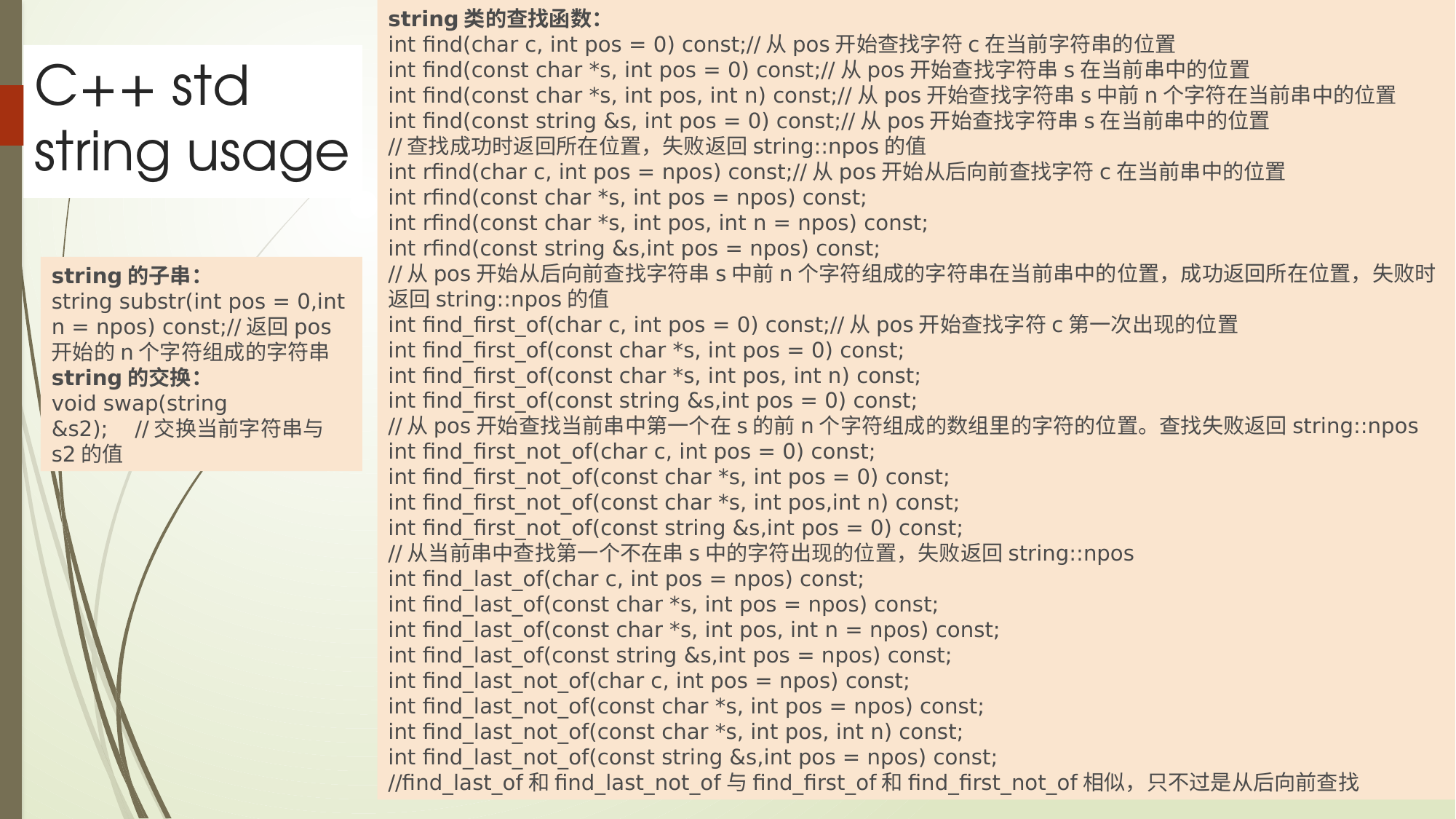

string类的查找函数： 
int find(char c, int pos = 0) const;//从pos开始查找字符c在当前字符串的位置
int find(const char *s, int pos = 0) const;//从pos开始查找字符串s在当前串中的位置
int find(const char *s, int pos, int n) const;//从pos开始查找字符串s中前n个字符在当前串中的位置
int find(const string &s, int pos = 0) const;//从pos开始查找字符串s在当前串中的位置
//查找成功时返回所在位置，失败返回string::npos的值 
int rfind(char c, int pos = npos) const;//从pos开始从后向前查找字符c在当前串中的位置
int rfind(const char *s, int pos = npos) const;
int rfind(const char *s, int pos, int n = npos) const;
int rfind(const string &s,int pos = npos) const;
//从pos开始从后向前查找字符串s中前n个字符组成的字符串在当前串中的位置，成功返回所在位置，失败时返回string::npos的值 
int find_first_of(char c, int pos = 0) const;//从pos开始查找字符c第一次出现的位置
int find_first_of(const char *s, int pos = 0) const;
int find_first_of(const char *s, int pos, int n) const;
int find_first_of(const string &s,int pos = 0) const;
//从pos开始查找当前串中第一个在s的前n个字符组成的数组里的字符的位置。查找失败返回string::npos 
int find_first_not_of(char c, int pos = 0) const;
int find_first_not_of(const char *s, int pos = 0) const;
int find_first_not_of(const char *s, int pos,int n) const;
int find_first_not_of(const string &s,int pos = 0) const;
//从当前串中查找第一个不在串s中的字符出现的位置，失败返回string::npos 
int find_last_of(char c, int pos = npos) const;
int find_last_of(const char *s, int pos = npos) const;
int find_last_of(const char *s, int pos, int n = npos) const;
int find_last_of(const string &s,int pos = npos) const; 
int find_last_not_of(char c, int pos = npos) const;
int find_last_not_of(const char *s, int pos = npos) const;
int find_last_not_of(const char *s, int pos, int n) const;
int find_last_not_of(const string &s,int pos = npos) const;
//find_last_of和find_last_not_of与find_first_of和find_first_not_of相似，只不过是从后向前查找
# C++ std string usage
string的子串：
string substr(int pos = 0,int n = npos) const;//返回pos开始的n个字符组成的字符串
string的交换：
void swap(string &s2);    //交换当前字符串与s2的值